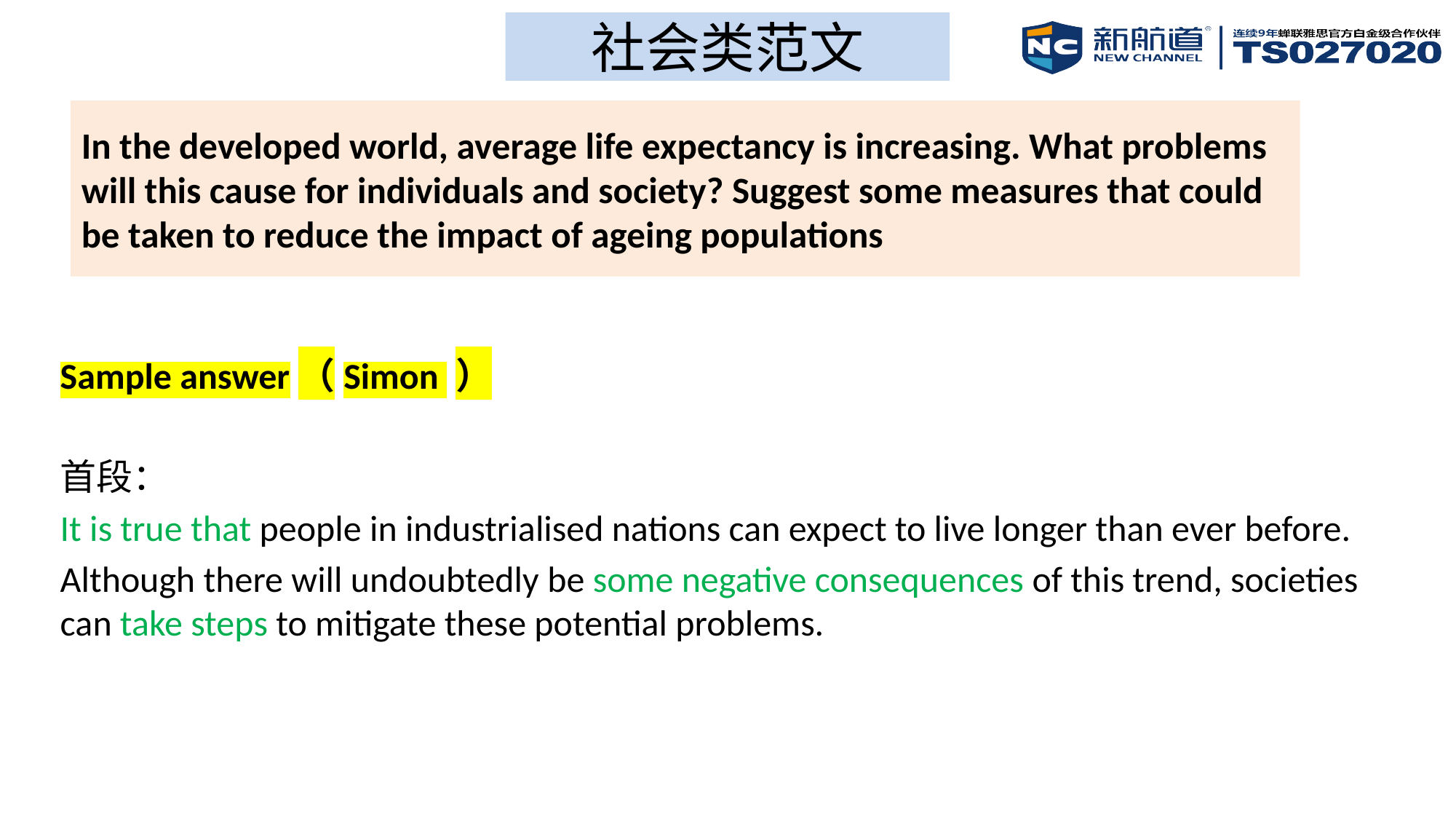

社会类范文
# In the developed world, average life expectancy is increasing. What problems will this cause for individuals and society? Suggest some measures that could be taken to reduce the impact of ageing populations
Sample answer（Simon ）

首段：
It is true that people in industrialised nations can expect to live longer than ever before.
Although there will undoubtedly be some negative consequences of this trend, societies can take steps to mitigate these potential problems.